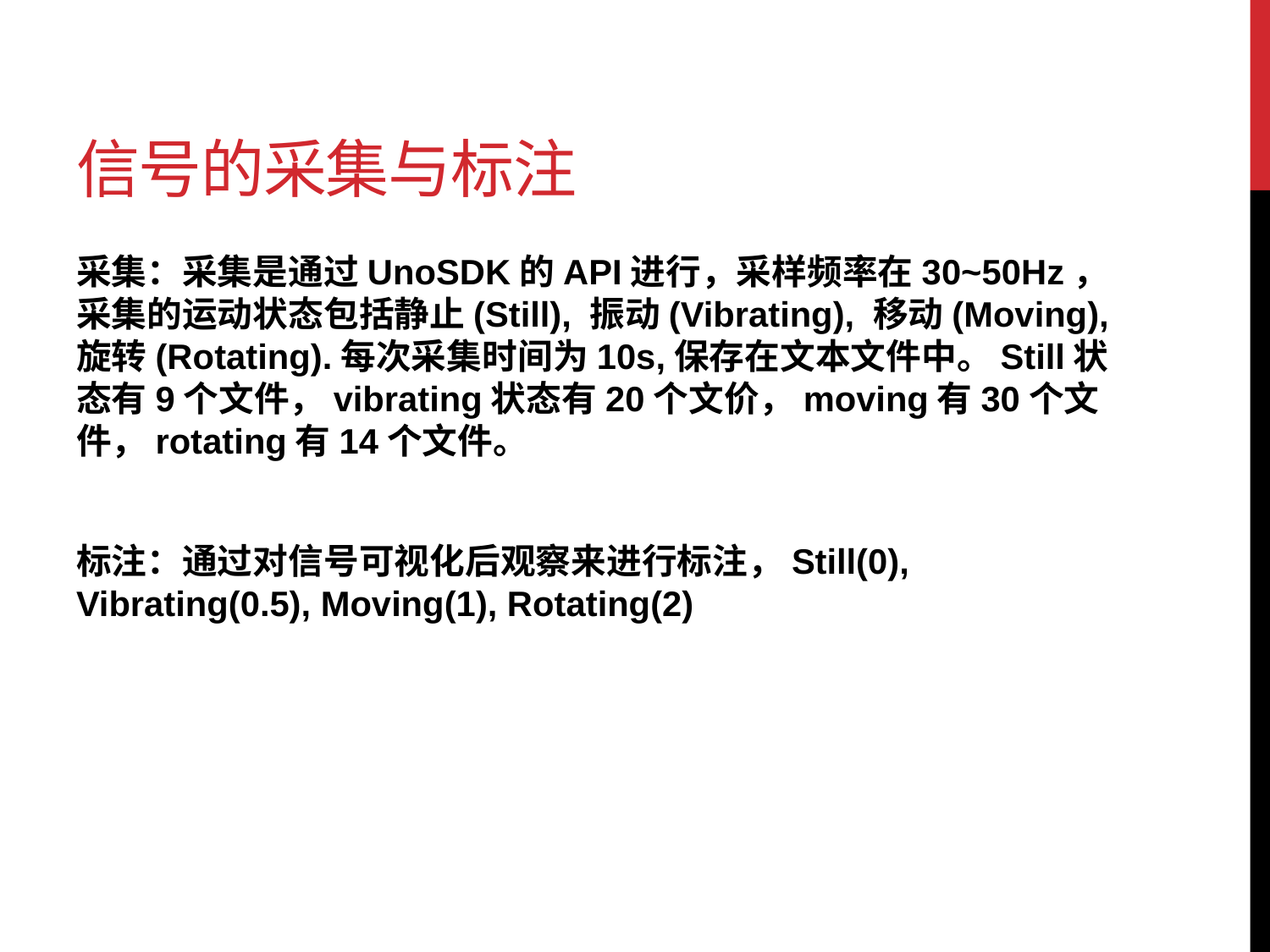

# 信号的采集与标注
采集：采集是通过UnoSDK的API进行，采样频率在30~50Hz，采集的运动状态包括静止(Still), 振动(Vibrating), 移动(Moving), 旋转(Rotating).每次采集时间为10s,保存在文本文件中。Still状态有9个文件，vibrating状态有20个文价，moving有30个文件，rotating有14个文件。

标注：通过对信号可视化后观察来进行标注，Still(0), Vibrating(0.5), Moving(1), Rotating(2)